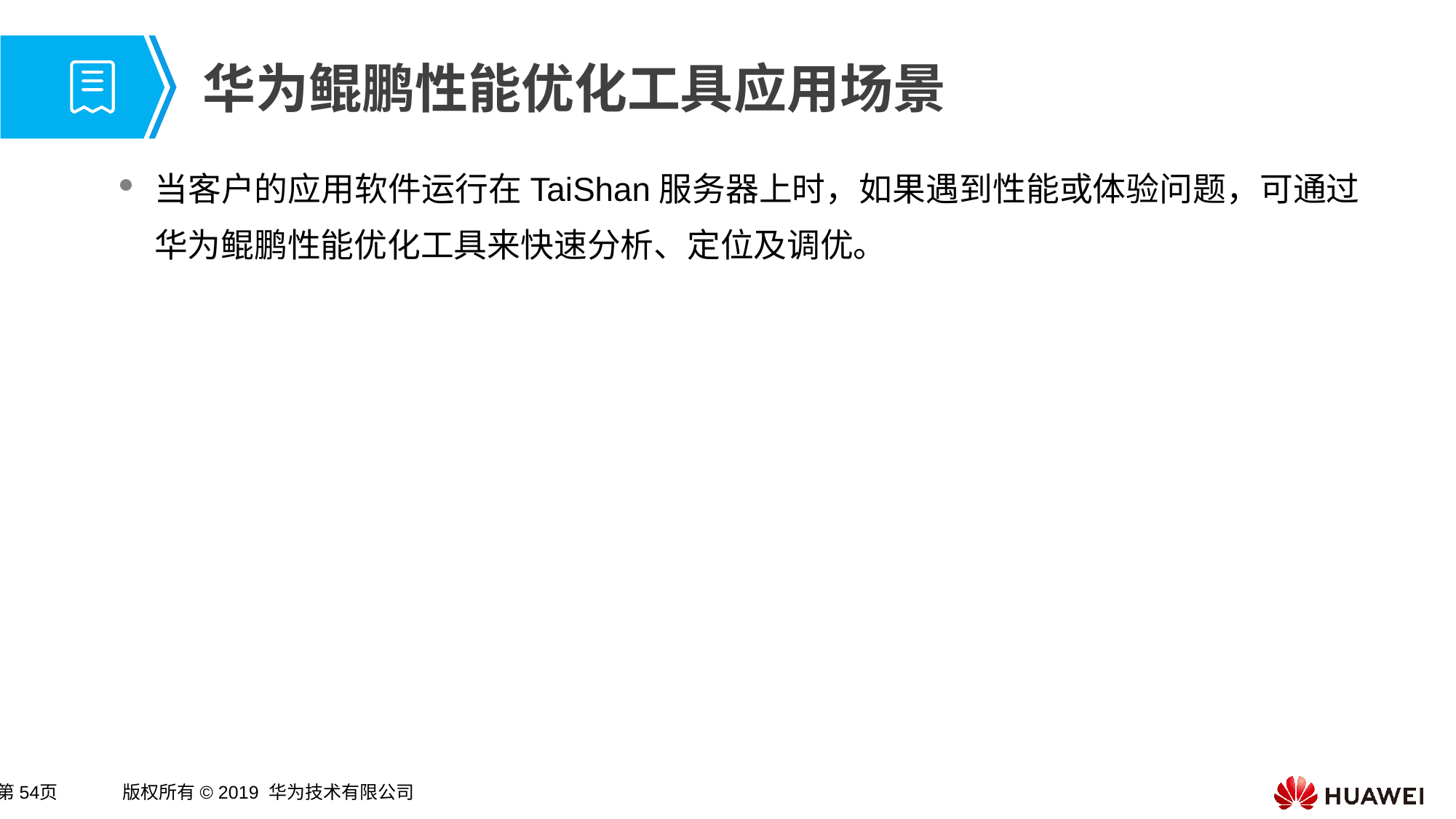

# 华为鲲鹏性能优化工具应用场景
当客户的应用软件运行在TaiShan服务器上时，如果遇到性能或体验问题，可通过华为鲲鹏性能优化工具来快速分析、定位及调优。